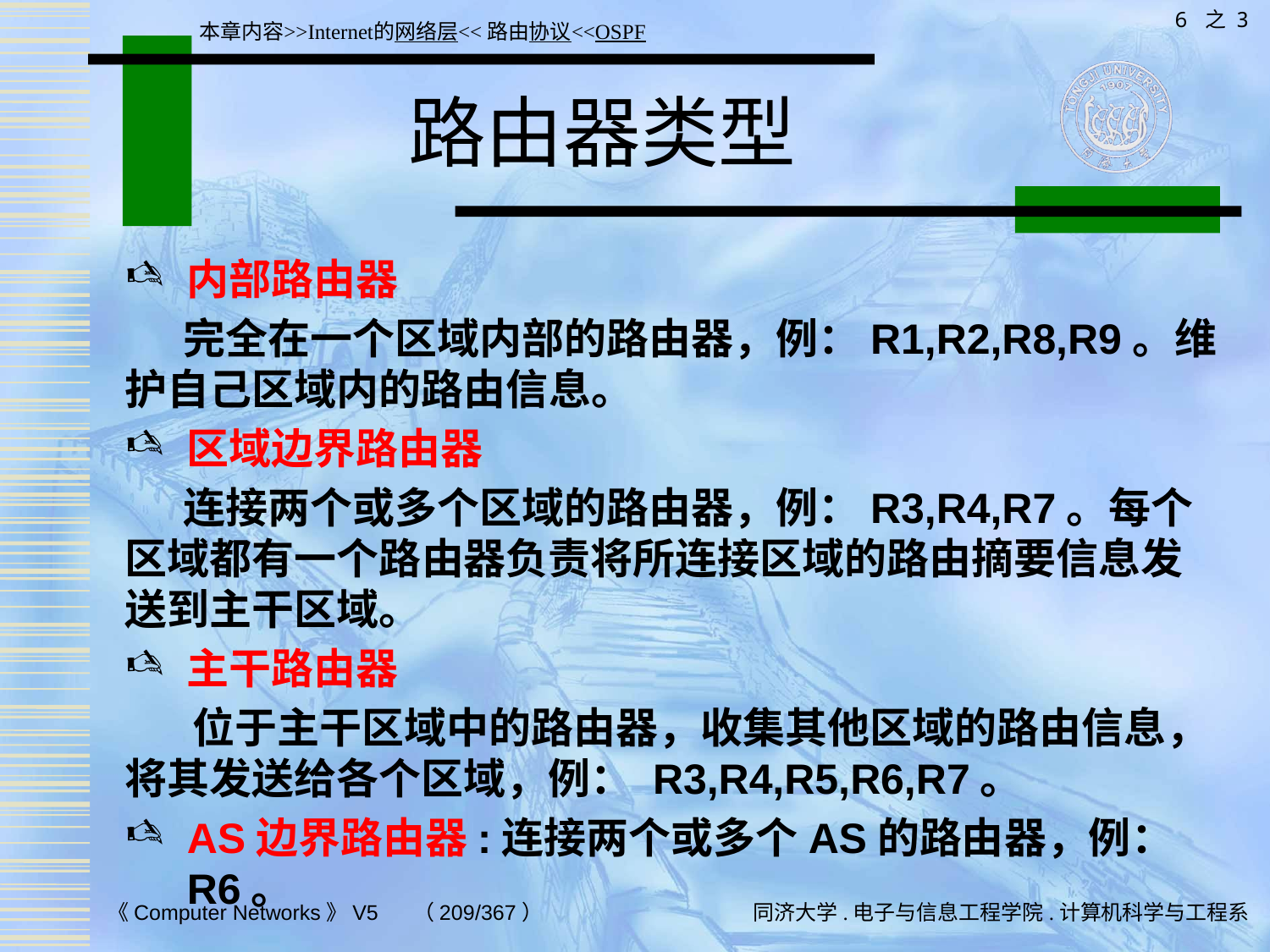

6 之 3
本章内容>>Internet的网络层<<路由协议<<OSPF
# 路由器类型
内部路由器
     完全在一个区域内部的路由器，例：R1,R2,R8,R9。维护自己区域内的路由信息。
区域边界路由器
     连接两个或多个区域的路由器，例：R3,R4,R7。每个区域都有一个路由器负责将所连接区域的路由摘要信息发送到主干区域。
主干路由器
      位于主干区域中的路由器，收集其他区域的路由信息，将其发送给各个区域，例： R3,R4,R5,R6,R7。
AS边界路由器:连接两个或多个AS的路由器，例：R6。